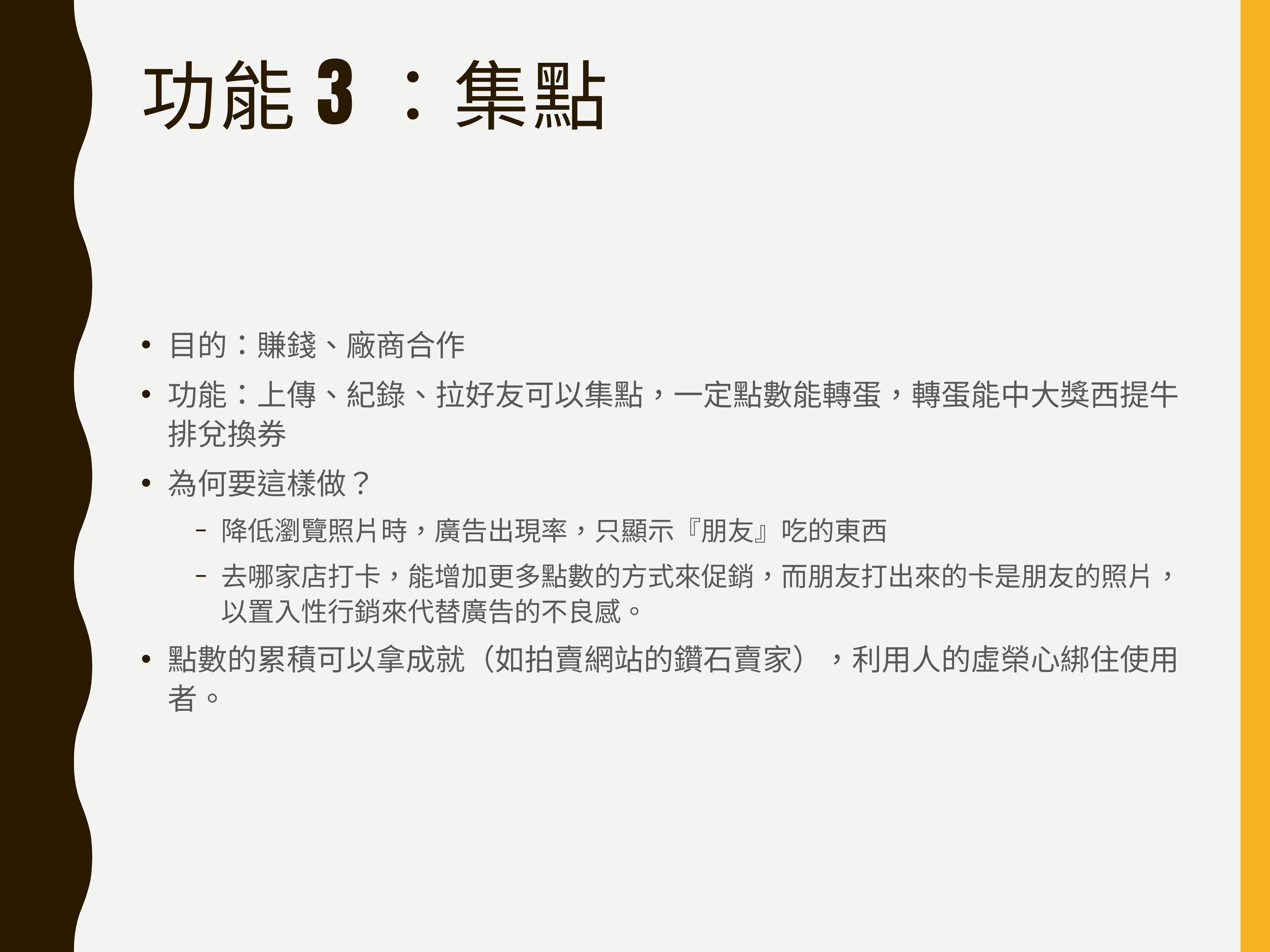

# 功能3：集點
目的：賺錢、廠商合作
功能：上傳、紀錄、拉好友可以集點，一定點數能轉蛋，轉蛋能中大獎西提牛排兌換券
為何要這樣做？
降低瀏覽照片時，廣告出現率，只顯示『朋友』吃的東西
去哪家店打卡，能增加更多點數的方式來促銷，而朋友打出來的卡是朋友的照片，以置入性行銷來代替廣告的不良感。
點數的累積可以拿成就（如拍賣網站的鑽石賣家），利用人的虛榮心綁住使用者。